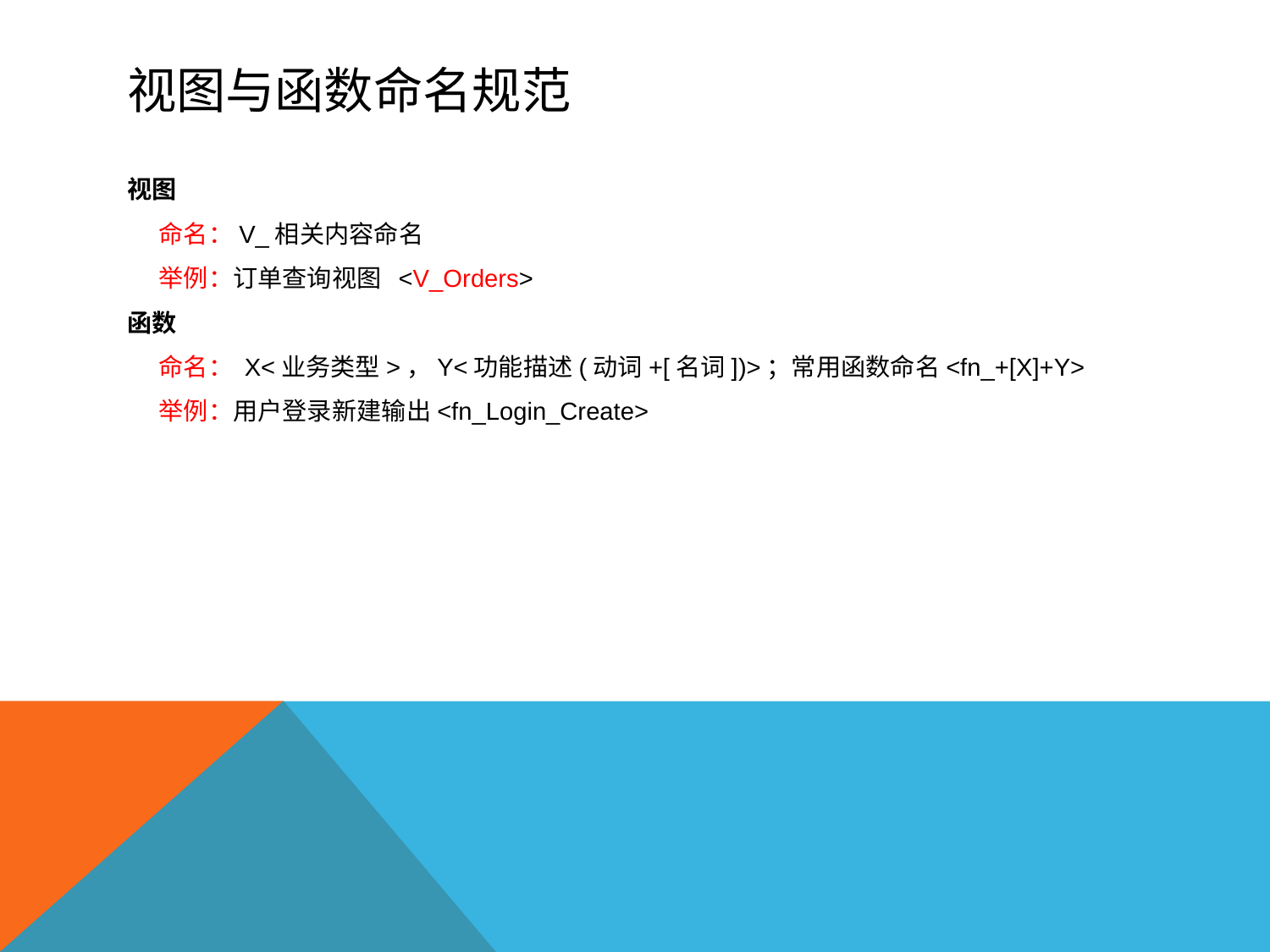

# 视图与函数命名规范
视图
命名：V_相关内容命名
举例：订单查询视图  <V_Orders>
函数
命名： X<业务类型>，Y<功能描述(动词+[名词])>；常用函数命名<fn_+[X]+Y>
举例：用户登录新建输出<fn_Login_Create>